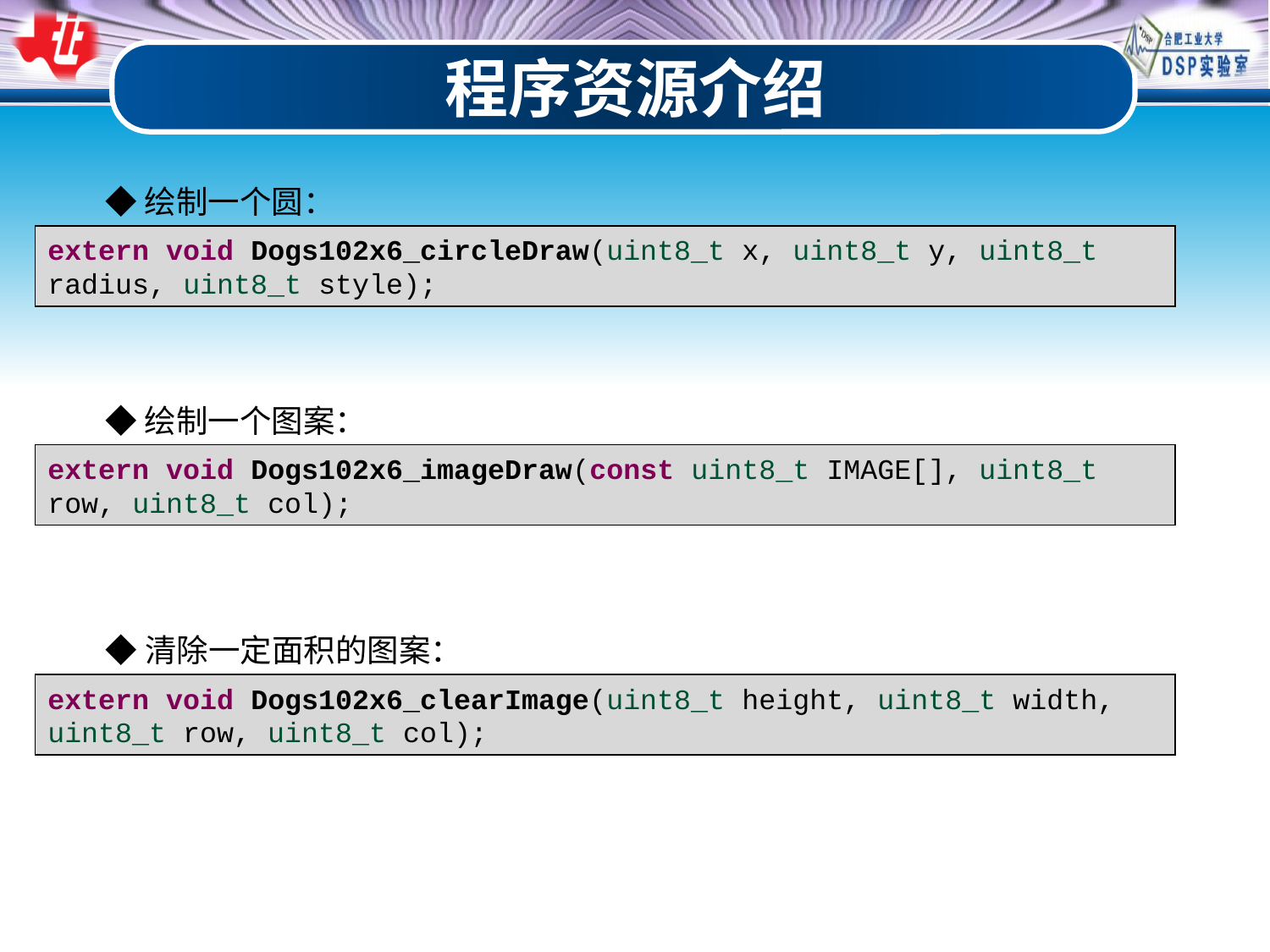

程序资源介绍
◆绘制一个圆：
extern void Dogs102x6_circleDraw(uint8_t x, uint8_t y, uint8_t radius, uint8_t style);
◆绘制一个图案：
extern void Dogs102x6_imageDraw(const uint8_t IMAGE[], uint8_t row, uint8_t col);
◆清除一定面积的图案：
extern void Dogs102x6_clearImage(uint8_t height, uint8_t width, uint8_t row, uint8_t col);